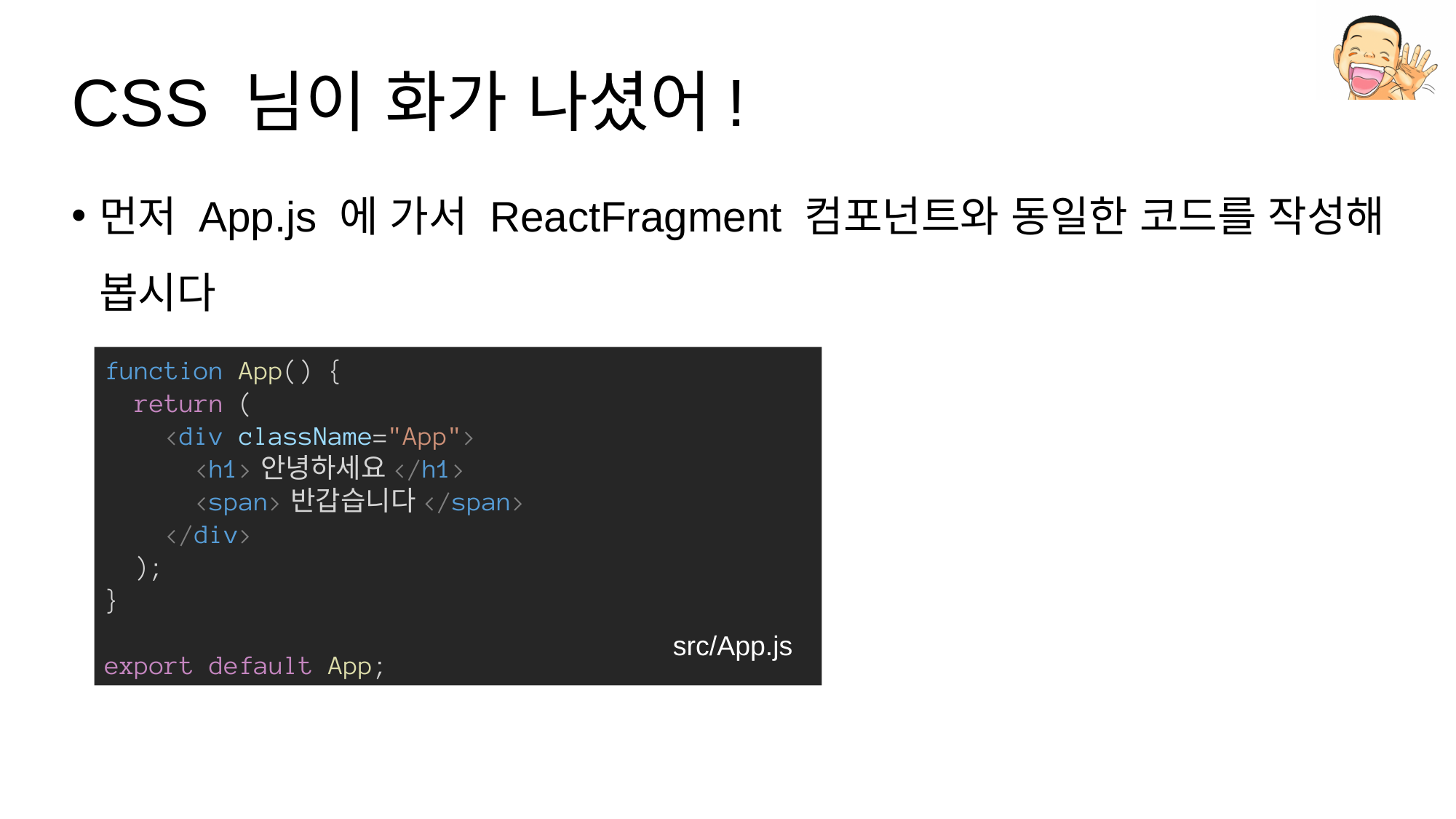

# CSS 님이 화가 나셨어!
먼저 App.js 에 가서 ReactFragment 컴포넌트와 동일한 코드를 작성해 봅시다
function App() {
  return (
    <div className="App">
      <h1>안녕하세요</h1>
      <span>반갑습니다</span>
    </div>
  );
}
export default App;
src/App.js